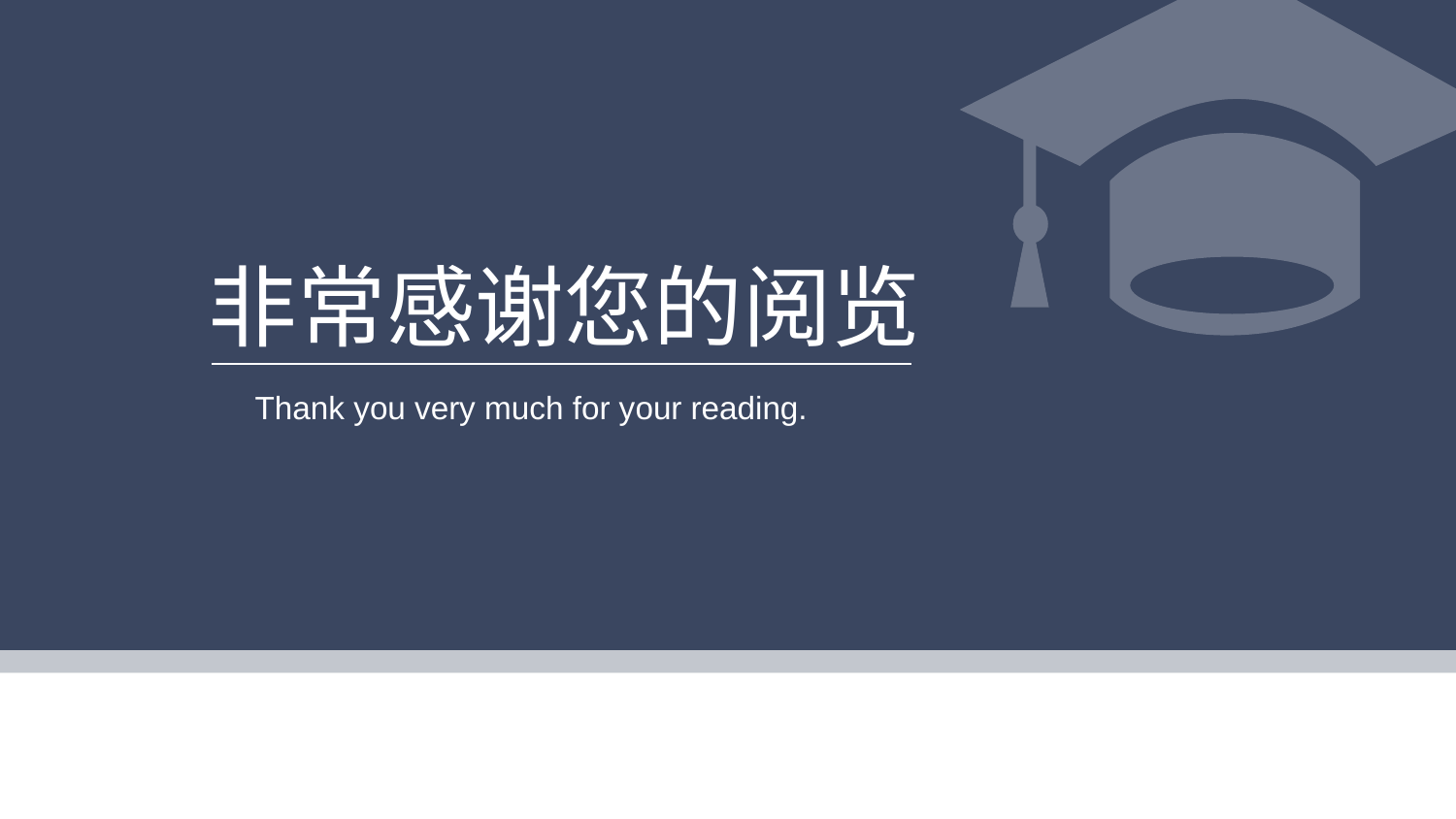

非常感谢您的阅览

Thank you very much for your reading.